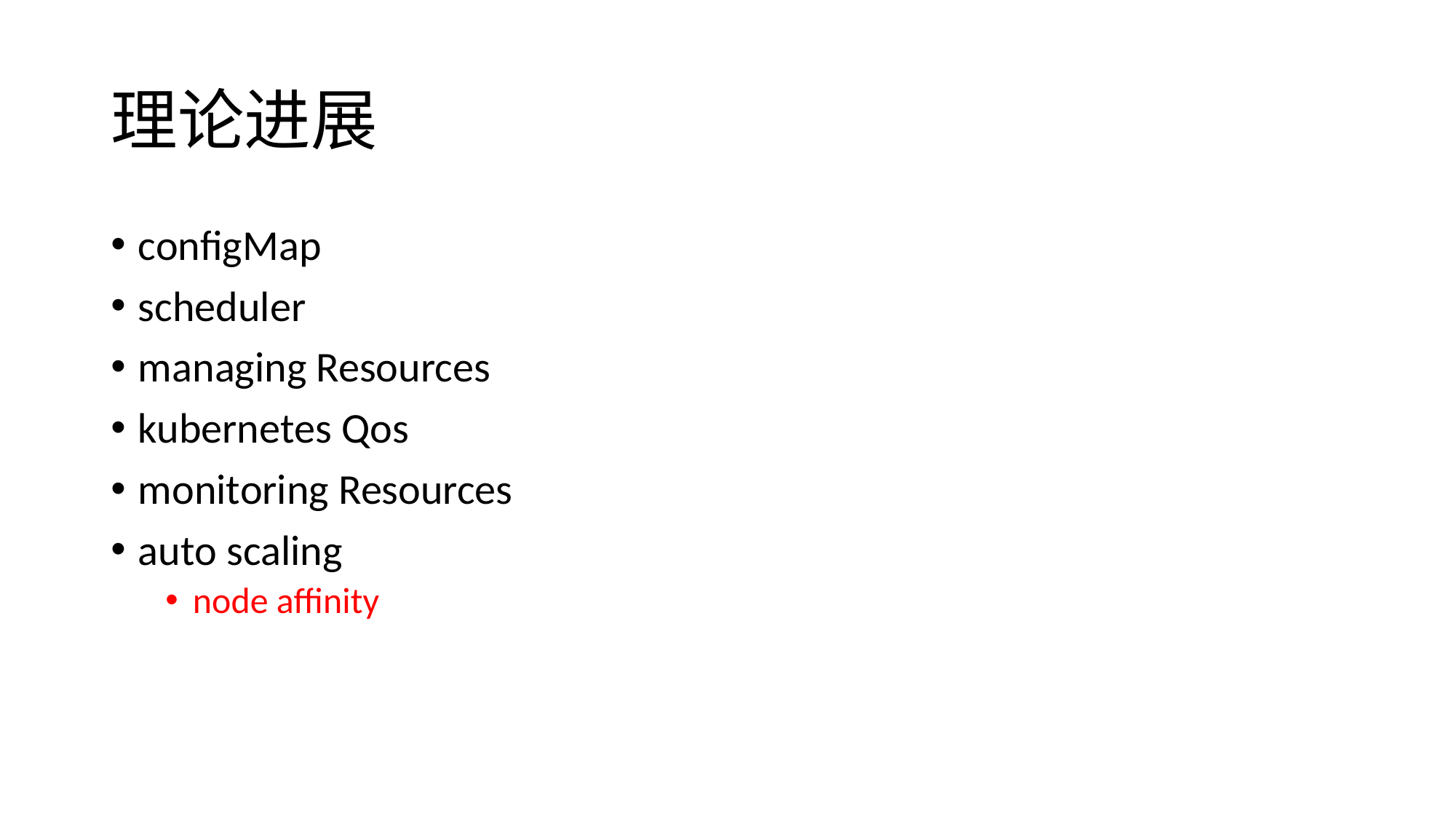

# 理论进展
configMap
scheduler
managing Resources
kubernetes Qos
monitoring Resources
auto scaling
node affinity